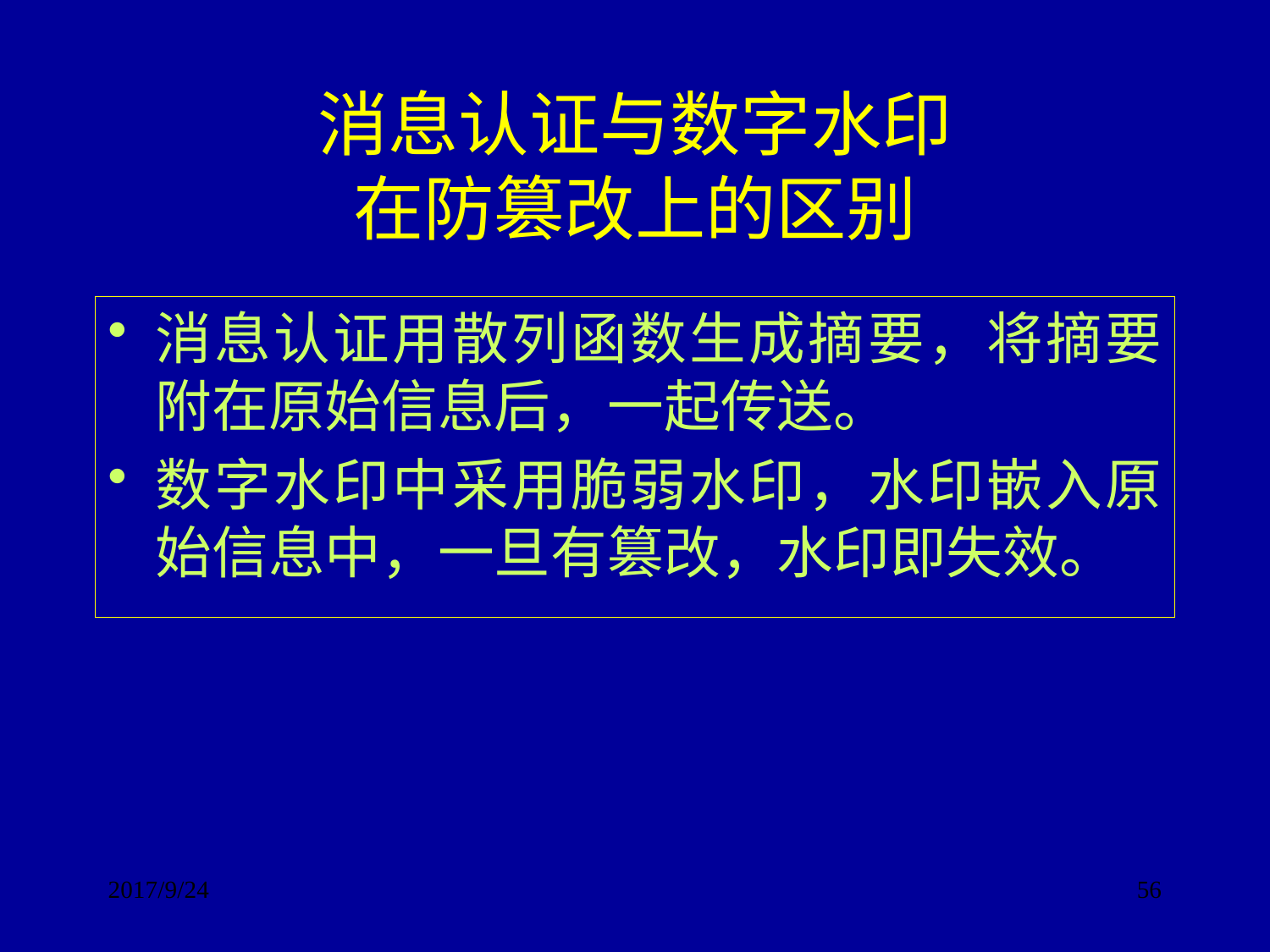

# 消息认证与数字水印 在防篡改上的区别
消息认证用散列函数生成摘要，将摘要附在原始信息后，一起传送。
数字水印中采用脆弱水印，水印嵌入原始信息中，一旦有篡改，水印即失效。
2017/9/24
56